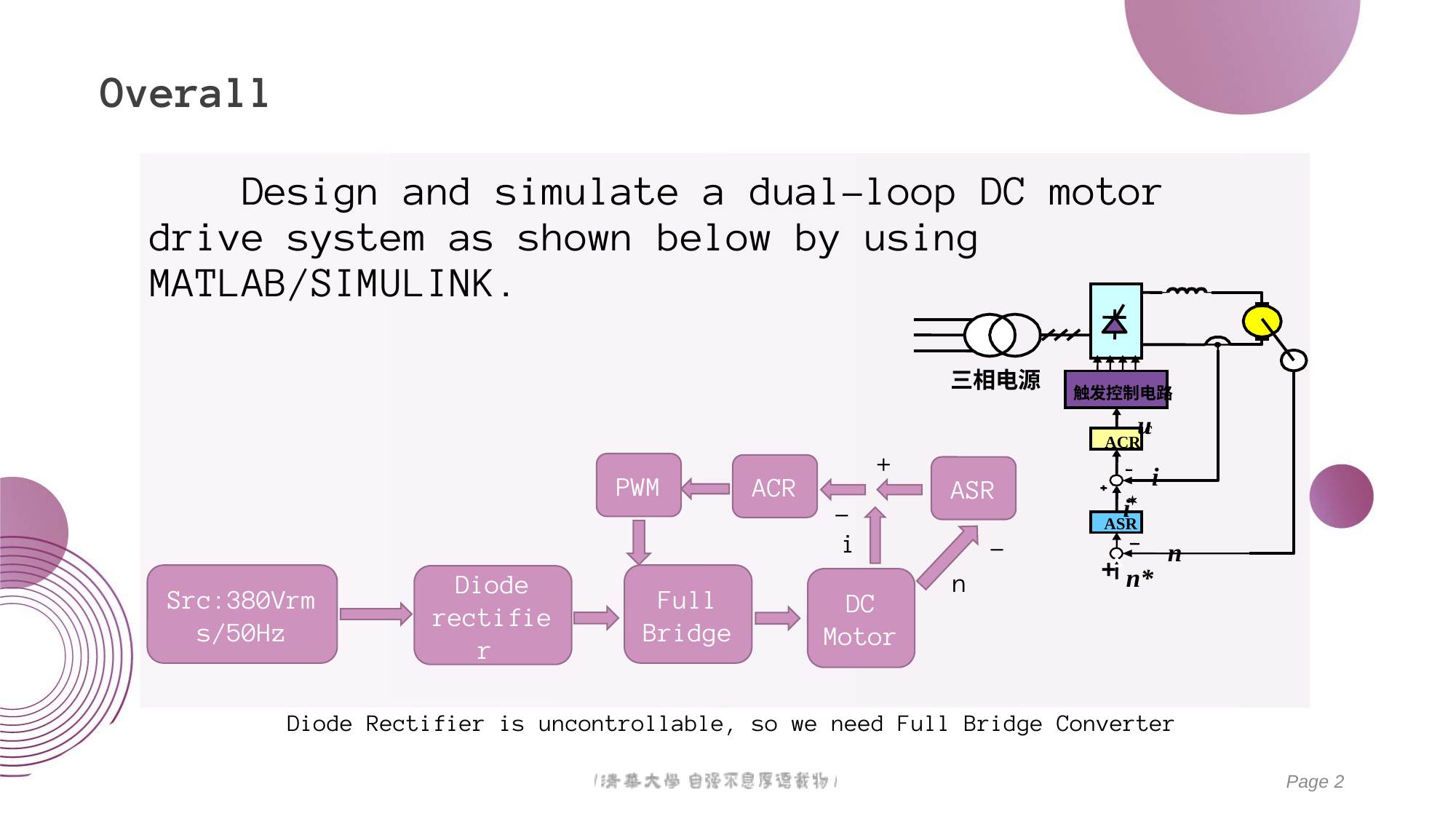

Overall
    Design and simulate a dual-loop DC motor drive system as shown below by using MATLAB/SIMULINK.

三相电源

 触发控制电路

u

c

ACR

i

∗
i

ASR

n

+

n*

+
PWM
ACR
ASR

-

i
-

n
Src:380Vrms/50Hz
Full Bridge
Diode rectifier
DC Motor

Diode Rectifier is uncontrollable, so we need Full Bridge Converter
Page 2